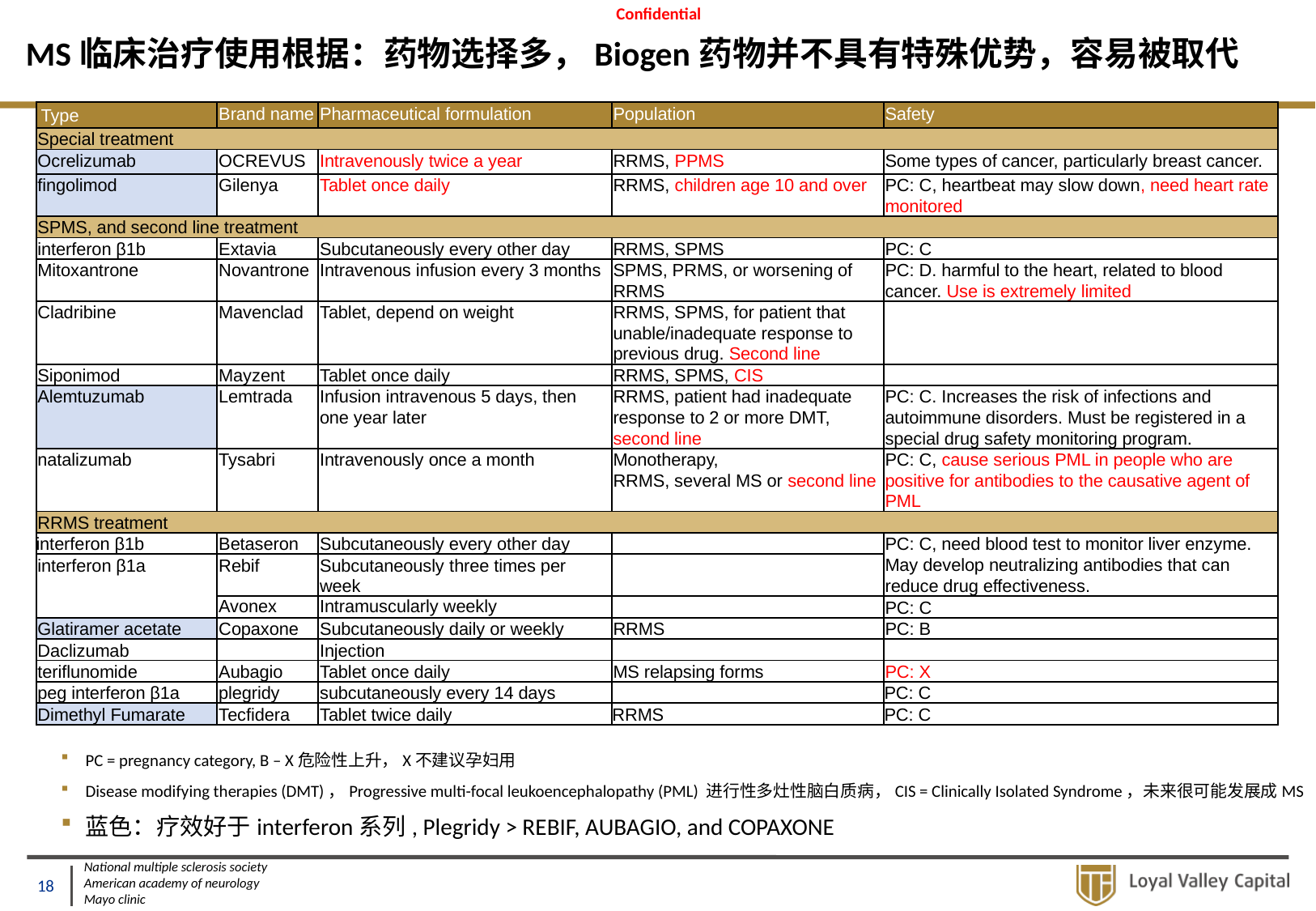

# MS临床治疗使用根据：药物选择多，Biogen药物并不具有特殊优势，容易被取代
| Type | Brand name | Pharmaceutical formulation | Population | Safety |
| --- | --- | --- | --- | --- |
| Special treatment |  |  |  |  |
| Ocrelizumab | OCREVUS | Intravenously twice a year | RRMS, PPMS | Some types of cancer, particularly breast cancer. |
| fingolimod | Gilenya | Tablet once daily | RRMS, children age 10 and over | PC: C, heartbeat may slow down, need heart rate monitored |
| SPMS, and second line treatment |  |  |  |  |
| interferon β1b | Extavia | Subcutaneously every other day | RRMS, SPMS | PC: C |
| Mitoxantrone | Novantrone | Intravenous infusion every 3 months | SPMS, PRMS, or worsening of RRMS | PC: D. harmful to the heart, related to blood cancer. Use is extremely limited |
| Cladribine | Mavenclad | Tablet, depend on weight | RRMS, SPMS, for patient that unable/inadequate response to previous drug. Second line |  |
| Siponimod | Mayzent | Tablet once daily | RRMS, SPMS, CIS |  |
| Alemtuzumab | Lemtrada | Infusion intravenous 5 days, then one year later | RRMS, patient had inadequate response to 2 or more DMT, second line | PC: C. Increases the risk of infections and autoimmune disorders. Must be registered in a special drug safety monitoring program. |
| natalizumab | Tysabri | Intravenously once a month | Monotherapy, RRMS, several MS or second line | PC: C, cause serious PML in people who are positive for antibodies to the causative agent of PML |
| RRMS treatment |  |  |  |  |
| interferon β1b | Betaseron | Subcutaneously every other day |  | PC: C, need blood test to monitor liver enzyme. May develop neutralizing antibodies that can reduce drug effectiveness. |
| interferon β1a | Rebif | Subcutaneously three times per week |  |  |
|  | Avonex | Intramuscularly weekly |  | PC: C |
| Glatiramer acetate | Copaxone | Subcutaneously daily or weekly | RRMS | PC: B |
| Daclizumab |  | Injection |  |  |
| teriflunomide | Aubagio | Tablet once daily | MS relapsing forms | PC: X |
| peg interferon β1a | plegridy | subcutaneously every 14 days |  | PC: C |
| Dimethyl Fumarate | Tecfidera | Tablet twice daily | RRMS | PC: C |
PC = pregnancy category, B – X危险性上升，X不建议孕妇用
Disease modifying therapies (DMT)，Progressive multi-focal leukoencephalopathy (PML) 进行性多灶性脑白质病，CIS = Clinically Isolated Syndrome，未来很可能发展成MS
蓝色：疗效好于interferon系列, Plegridy > REBIF, AUBAGIO, and COPAXONE

National multiple sclerosis society
American academy of neurology
Mayo clinic